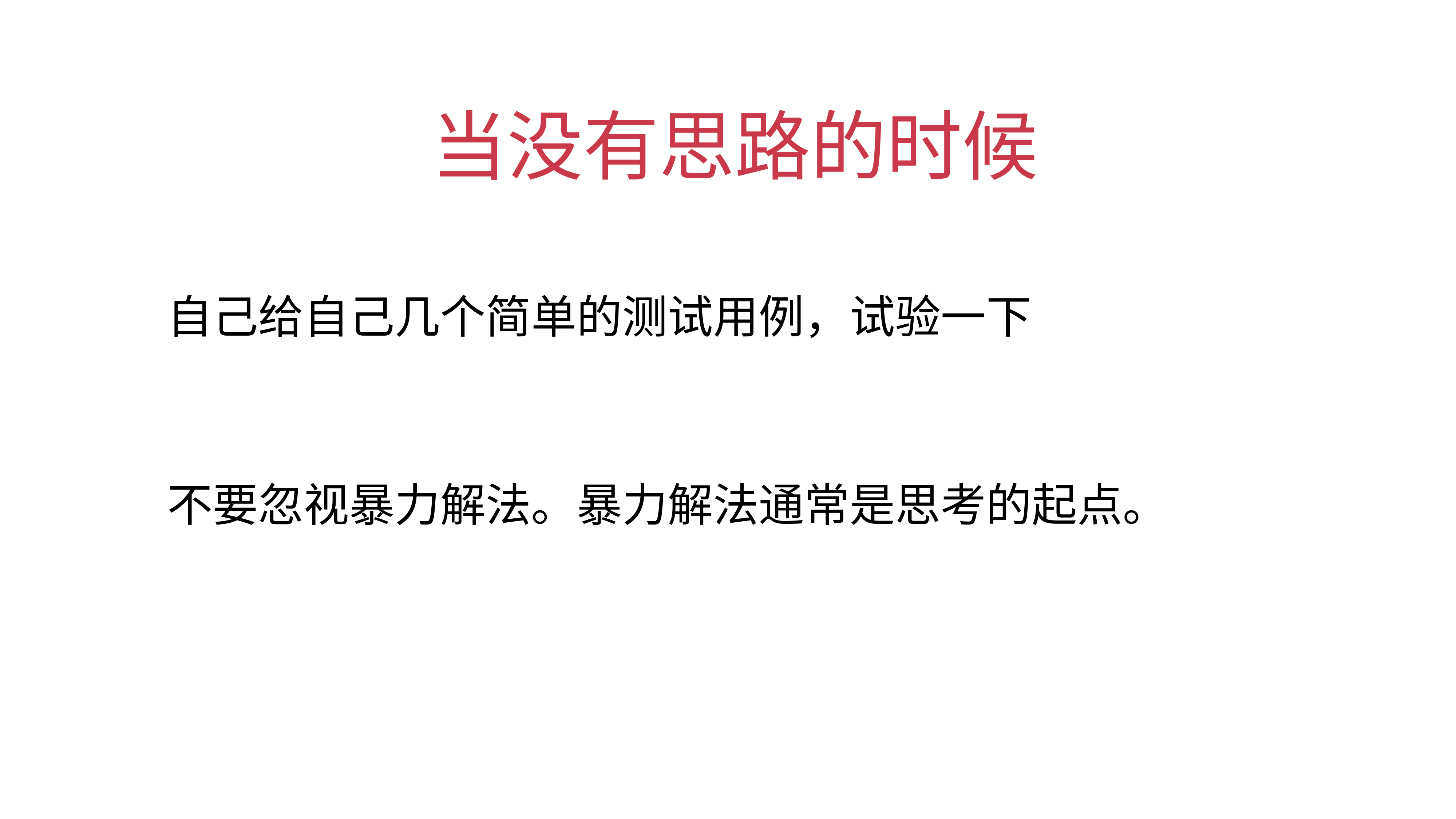

# 当没有思路的时候
自己给自己几个简单的测试用例，试验一下
不要忽视暴力解法。暴力解法通常是思考的起点。